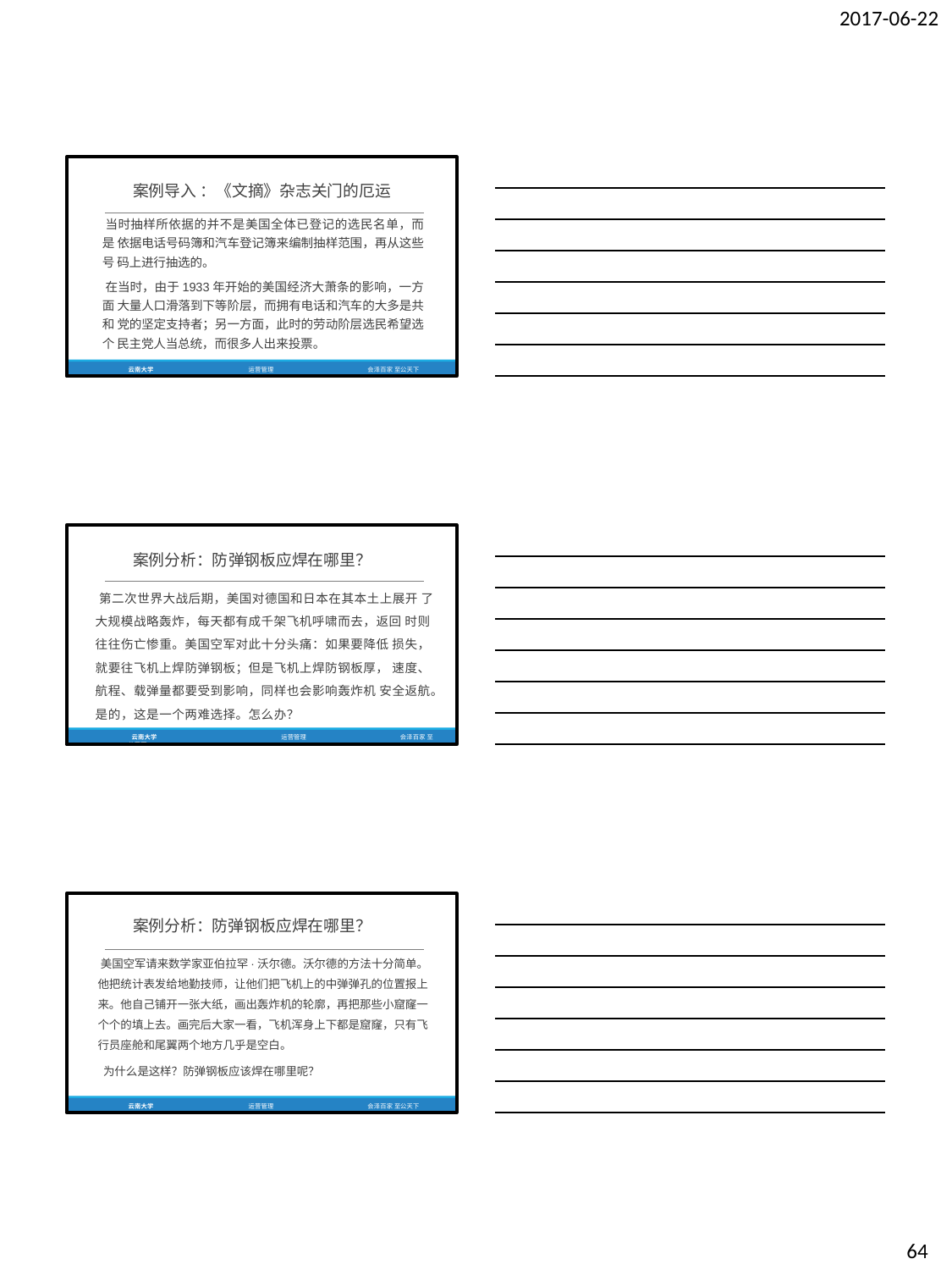

2017-06-22

案例导入 ：《文摘》杂志关门的厄运
当时抽样所依据的并不是美国全体已登记的选民名单，而是 依据电话号码簿和汽车登记簿来编制抽样范围，再从这些号 码上进行抽选的。
在当时，由于1933年开始的美国经济大萧条的影响，一方面 大量人口滑落到下等阶层，而拥有电话和汽车的大多是共和 党的坚定支持者；另一方面，此时的劳动阶层选民希望选个 民主党人当总统，而很多人出来投票。

云南大学
运营管理
会泽百家 至公天下

案例分析：防弹钢板应焊在哪里？
第二次世界大战后期，美国对德国和日本在其本土上展开 了大规模战略轰炸，每天都有成千架飞机呼啸而去，返回 时则往往伤亡惨重。美国空军对此十分头痛：如果要降低 损失，就要往飞机上焊防弹钢板；但是飞机上焊防钢板厚， 速度、航程、载弹量都要受到影响，同样也会影响轰炸机 安全返航。是的，这是一个两难选择。怎么办？

云南大学	运营管理	会泽百家 至公天下

案例分析：防弹钢板应焊在哪里？

美国空军请来数学家亚伯拉罕·沃尔德。沃尔德的方法十分简单。 他把统计表发给地勤技师，让他们把飞机上的中弹弹孔的位置报上 来。他自己铺开一张大纸，画出轰炸机的轮廓，再把那些小窟窿一 个个的填上去。画完后大家一看，飞机浑身上下都是窟窿，只有飞 行员座舱和尾翼两个地方几乎是空白。

为什么是这样？防弹钢板应该焊在哪里呢？

云南大学
运营管理
会泽百家 至公天下

64